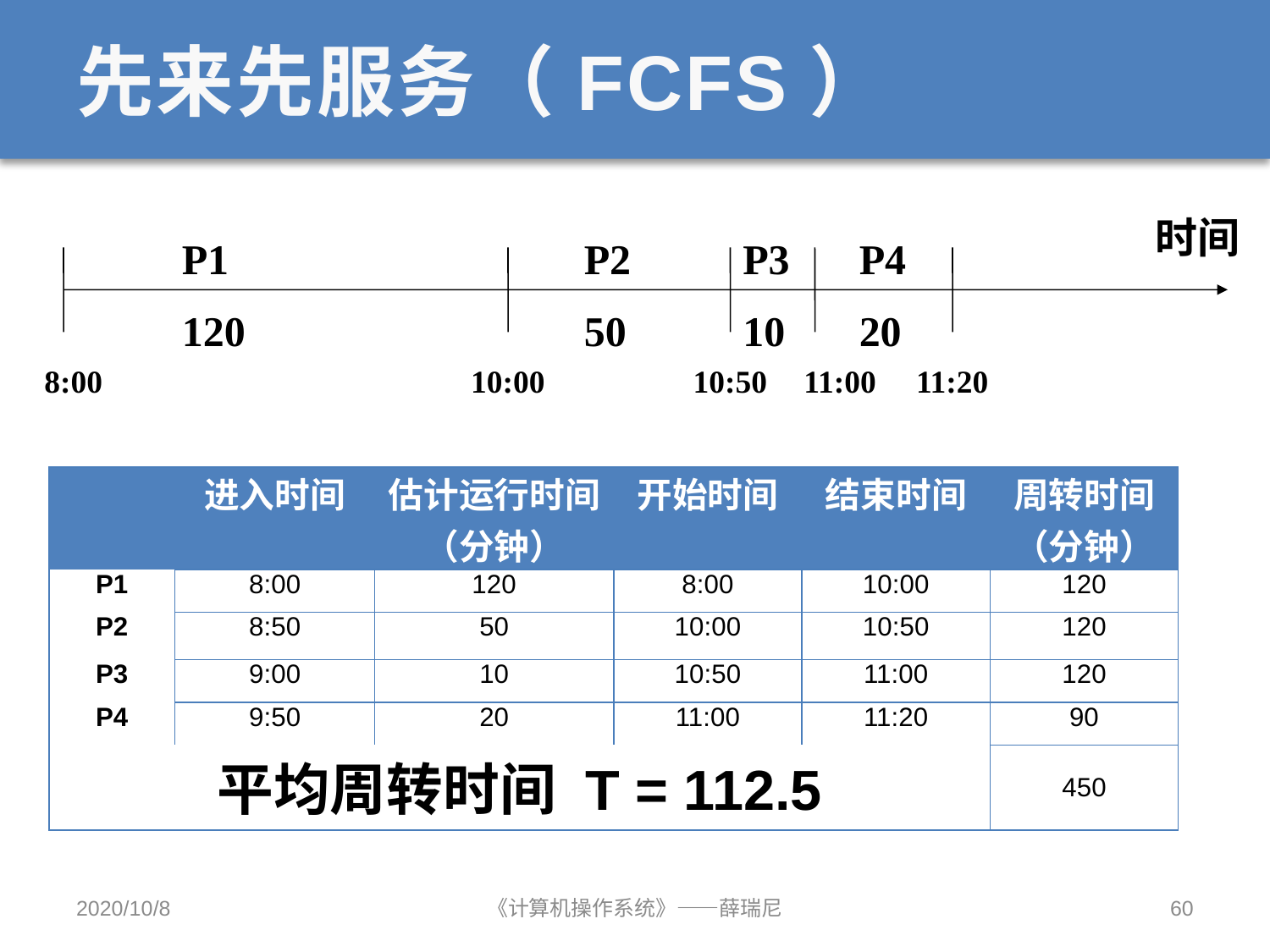

# 先来先服务（FCFS）
时间
P1
120
P2
50
P3
10
P4
20

8:00
10:00
10:50
 11:00
11:20
|  | 进入时间 | 估计运行时间 （分钟） | 开始时间 | 结束时间 | 周转时间 （分钟） |
| --- | --- | --- | --- | --- | --- |
| P1 | 8:00 | 120 | 8:00 | 10:00 | 120 |
| P2 | 8:50 | 50 | 10:00 | 10:50 | 120 |
| P3 | 9:00 | 10 | 10:50 | 11:00 | 120 |
| P4 | 9:50 | 20 | 11:00 | 11:20 | 90 |
| 平均周转时间 T = 112.5 |  |  |  |  | 450 |
2020/10/8
《计算机操作系统》——薛瑞尼
60